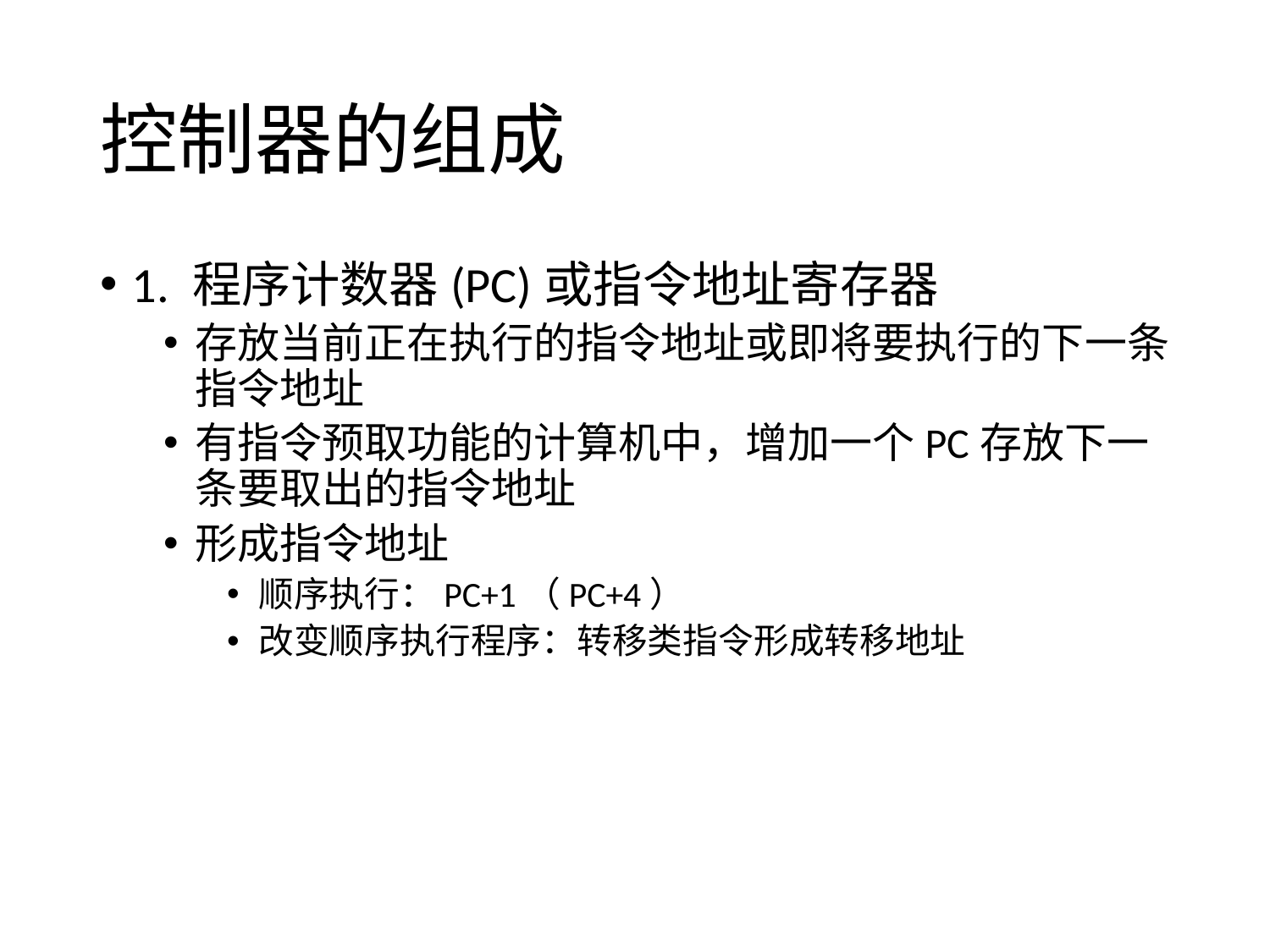

# 控制器的组成
1. 程序计数器(PC)或指令地址寄存器
存放当前正在执行的指令地址或即将要执行的下一条指令地址
有指令预取功能的计算机中，增加一个PC存放下一条要取出的指令地址
形成指令地址
顺序执行：PC+1（PC+4）
改变顺序执行程序：转移类指令形成转移地址